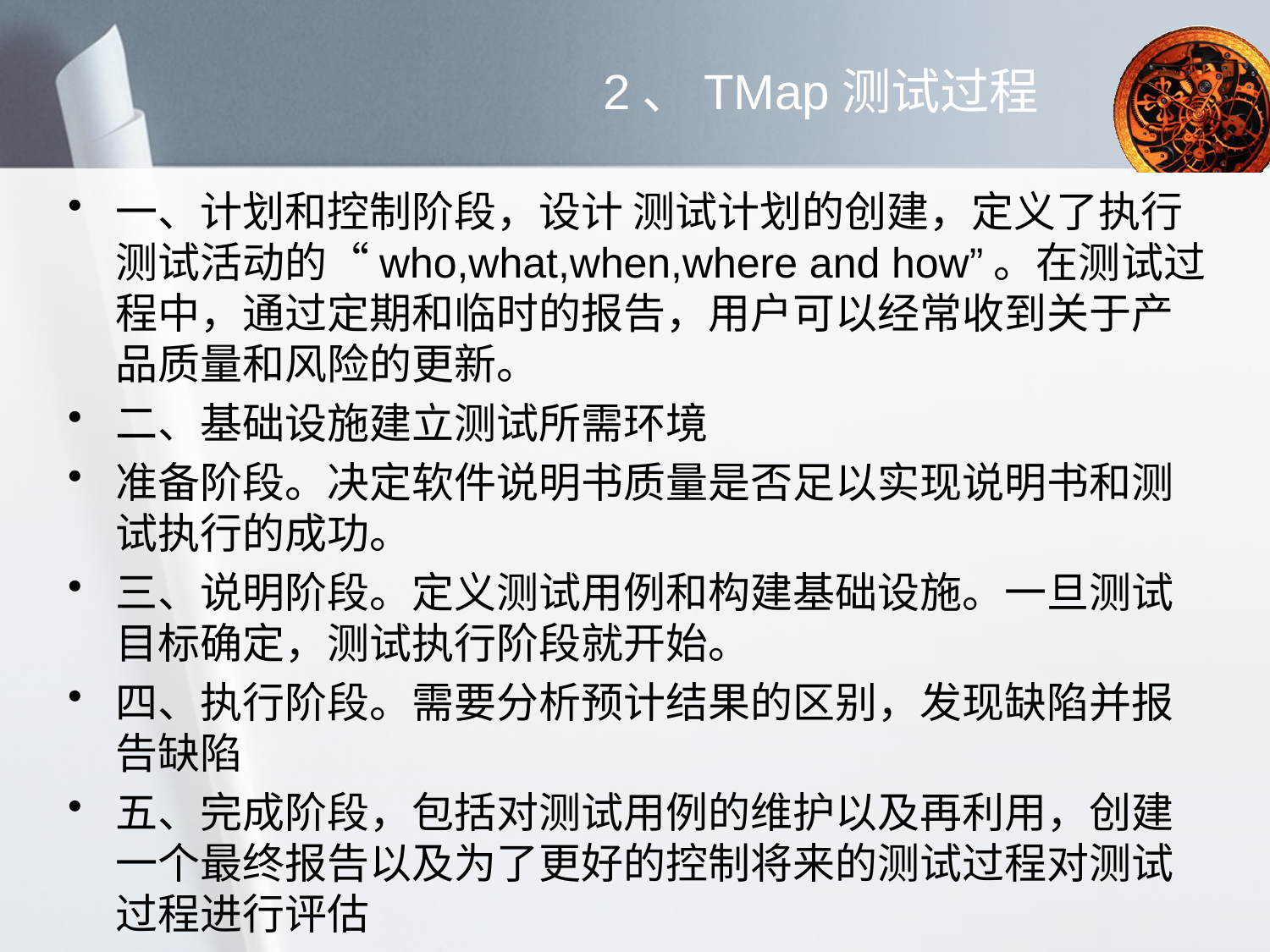

# 2、TMap测试过程
一、计划和控制阶段，设计 测试计划的创建，定义了执行测试活动的“who,what,when,where and how”。在测试过程中，通过定期和临时的报告，用户可以经常收到关于产品质量和风险的更新。
二、基础设施建立测试所需环境
准备阶段。决定软件说明书质量是否足以实现说明书和测试执行的成功。
三、说明阶段。定义测试用例和构建基础设施。一旦测试目标确定，测试执行阶段就开始。
四、执行阶段。需要分析预计结果的区别，发现缺陷并报告缺陷
五、完成阶段，包括对测试用例的维护以及再利用，创建一个最终报告以及为了更好的控制将来的测试过程对测试过程进行评估